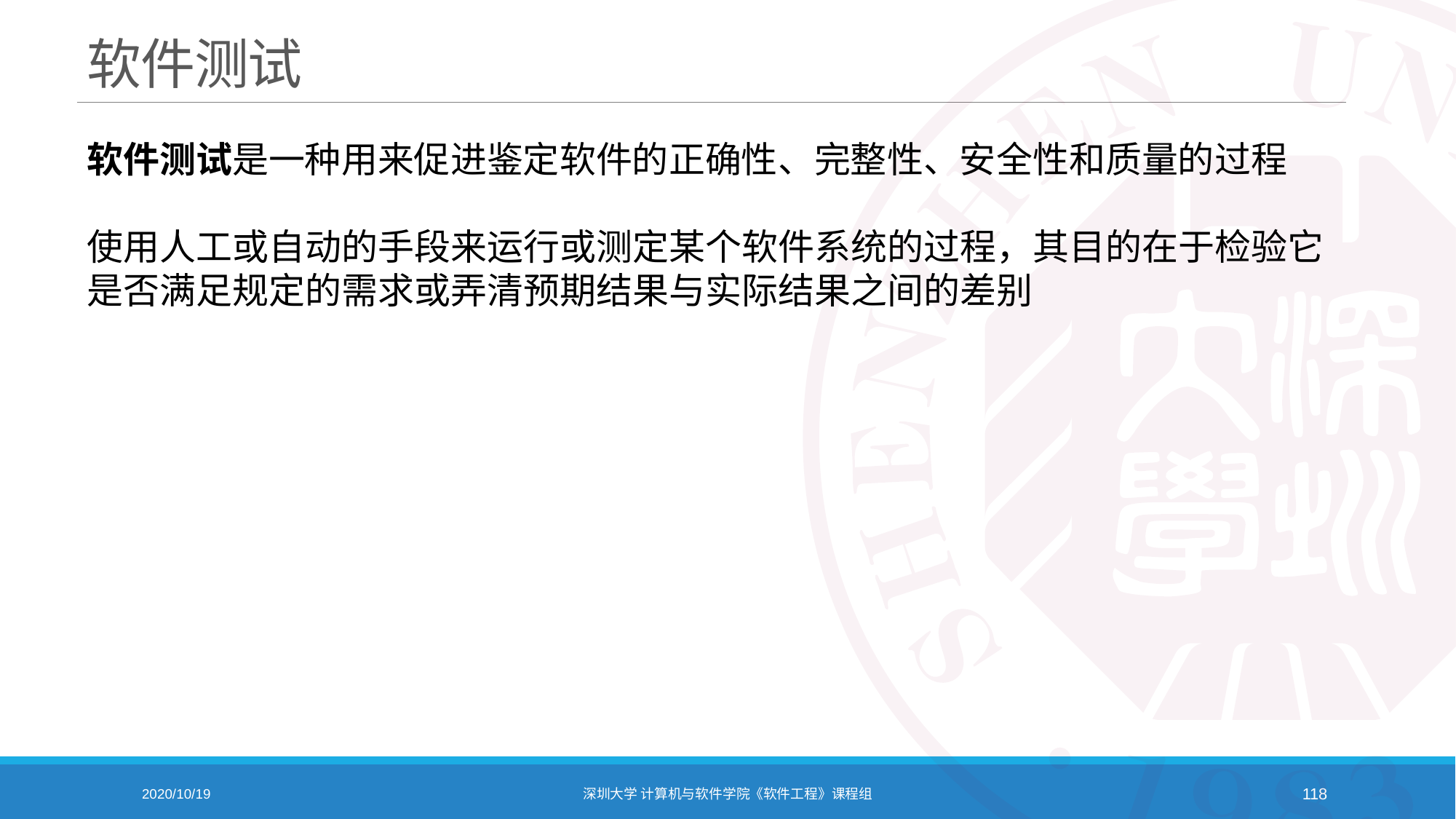

# 软件测试
软件测试是一种用来促进鉴定软件的正确性、完整性、安全性和质量的过程

使用人工或自动的手段来运行或测定某个软件系统的过程，其目的在于检验它是否满足规定的需求或弄清预期结果与实际结果之间的差别

2020/10/19
深圳大学 计算机与软件学院《软件工程》课程组
118